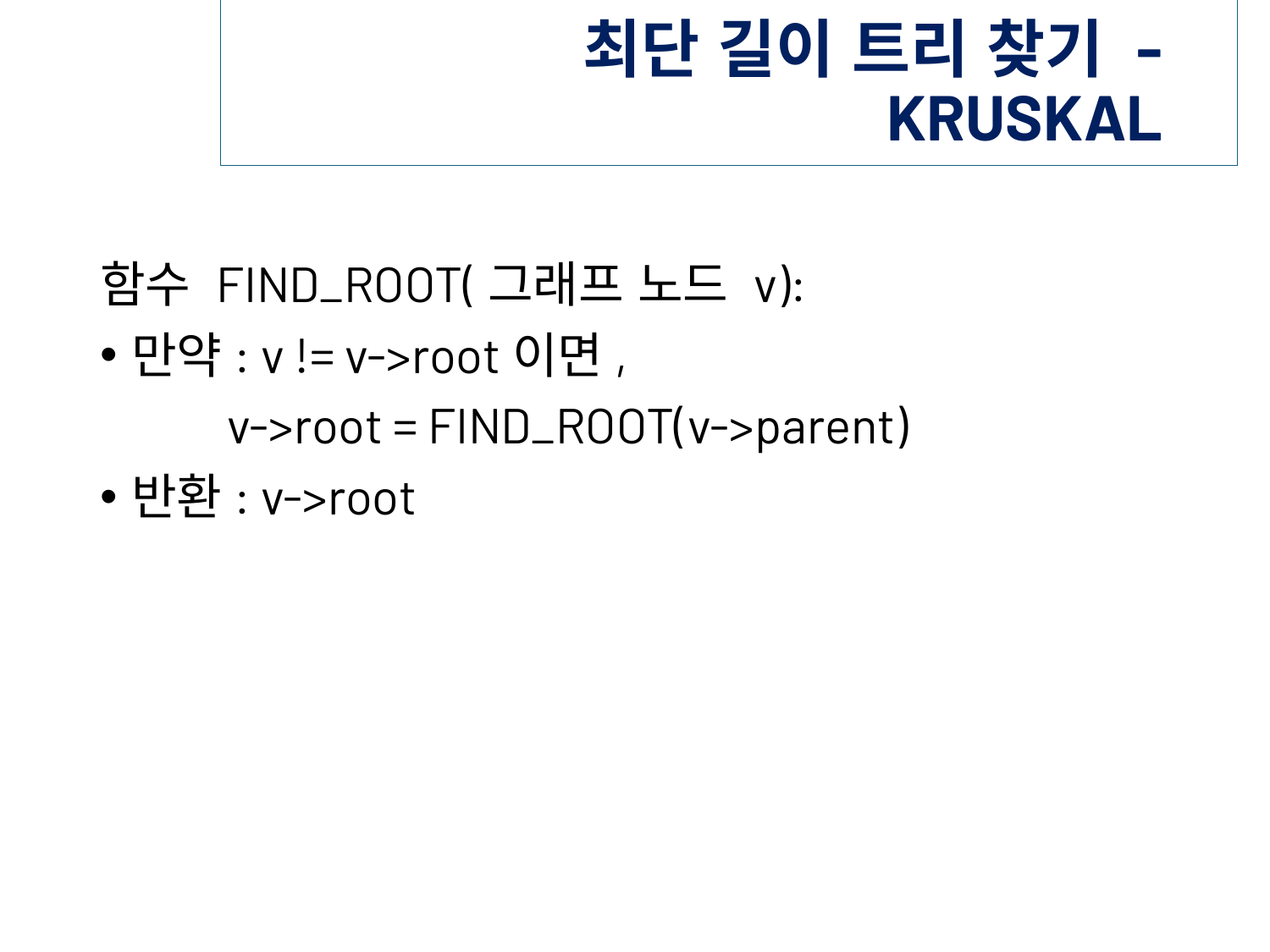

# 최단 길이 트리 찾기 - KRUSKAL
함수 FIND_ROOT(그래프 노드 v):
만약: v != v->root이면,
	v->root = FIND_ROOT(v->parent)
반환: v->root